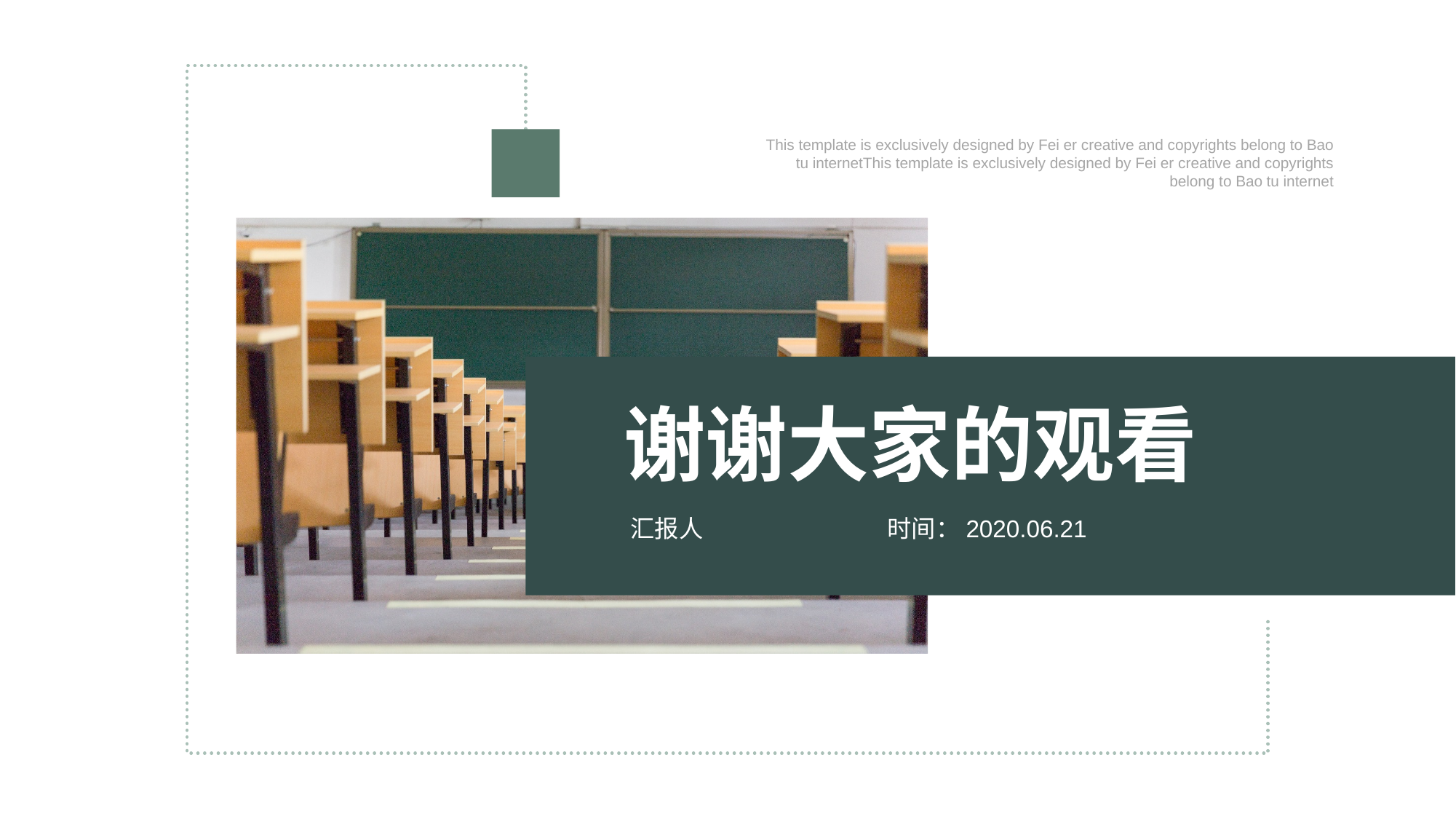

This template is exclusively designed by Fei er creative and copyrights belong to Bao tu internetThis template is exclusively designed by Fei er creative and copyrights belong to Bao tu internet

谢谢大家的观看
汇报人
时间：2020.06.21